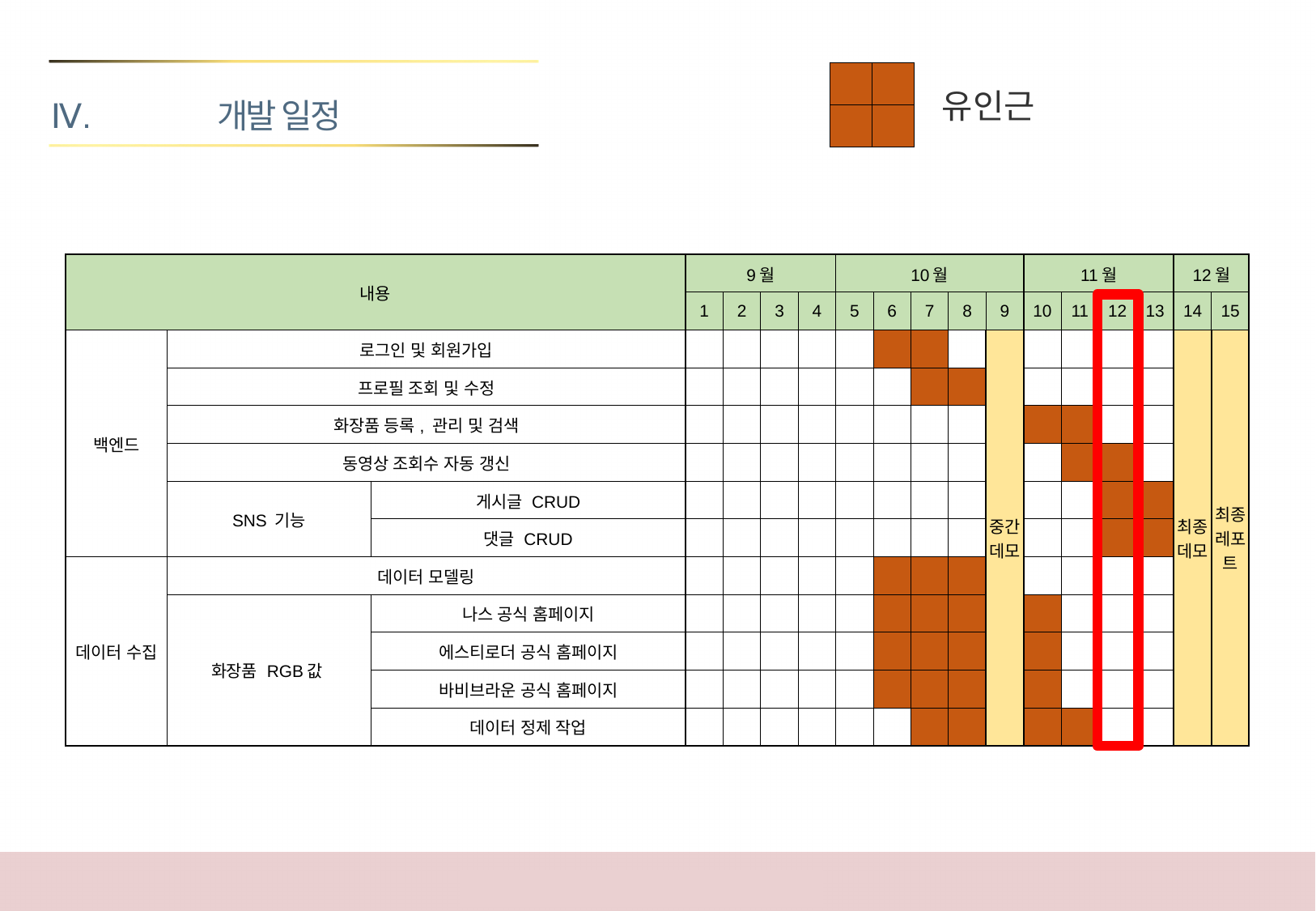

Ⅳ.                 개발 일정
|  |  |
| --- | --- |
|  |  |
유인근
| 내용 |  |  | 9월 |  |  |  | 10월 |  |  |  |  | 11월 |  |  |  | 12월 |  |
| --- | --- | --- | --- | --- | --- | --- | --- | --- | --- | --- | --- | --- | --- | --- | --- | --- | --- |
|  |  |  | 1 | 2 | 3 | 4 | 5 | 6 | 7 | 8 | 9 | 10 | 11 | 12 | 13 | 14 | 15 |
| 백엔드 | 로그인 및 회원가입 |  |  |  |  |  |  |  |  |  | 중간 데모 |  |  |  |  | 최종 데모 | 최종 레포트 |
|  | 프로필 조회 및 수정 |  |  |  |  |  |  |  |  |  |  |  |  |  |  |  |  |
|  | 화장품 등록, 관리 및 검색 |  |  |  |  |  |  |  |  |  |  |  |  |  |  |  |  |
|  | 동영상 조회수 자동 갱신 |  |  |  |  |  |  |  |  |  |  |  |  |  |  |  |  |
|  | SNS 기능 | 게시글 CRUD |  |  |  |  |  |  |  |  |  |  |  |  |  |  |  |
|  |  | 댓글 CRUD |  |  |  |  |  |  |  |  |  |  |  |  |  |  |  |
| 데이터 수집 | 데이터 모델링 |  |  |  |  |  |  |  |  |  |  |  |  |  |  |  |  |
|  | 화장품 RGB값 | 나스 공식 홈페이지 |  |  |  |  |  |  |  |  |  |  |  |  |  |  |  |
|  |  | 에스티로더 공식 홈페이지 |  |  |  |  |  |  |  |  |  |  |  |  |  |  |  |
|  |  | 바비브라운 공식 홈페이지 |  |  |  |  |  |  |  |  |  |  |  |  |  |  |  |
|  |  | 데이터 정제 작업 |  |  |  |  |  |  |  |  |  |  |  |  |  |  |  |